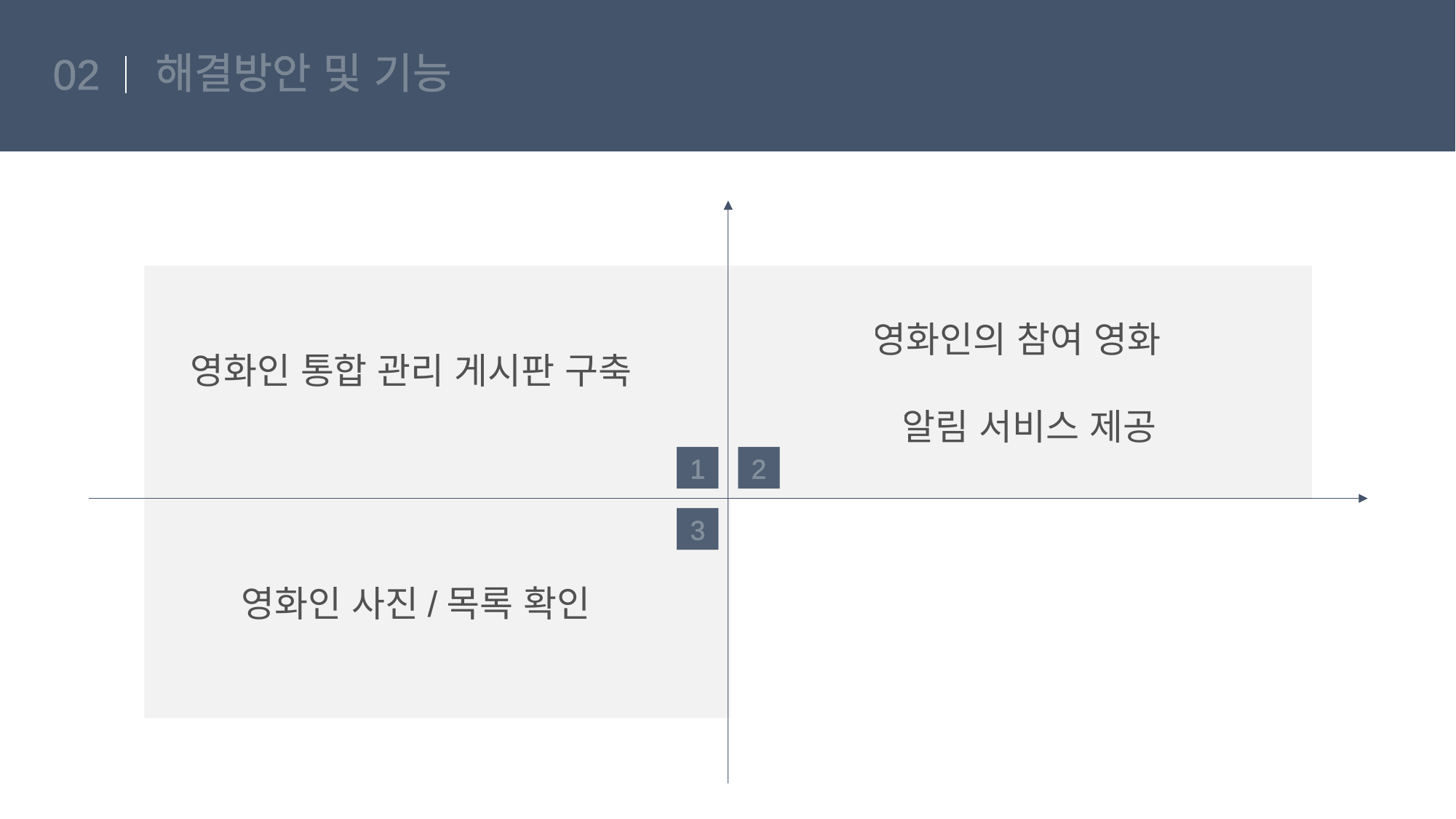

# 해결방안 및 기능
02

영화인의 참여 영화

  알림 서비스 제공
영화인 통합 관리 게시판 구축
2
1

3
영화인 사진/목록 확인